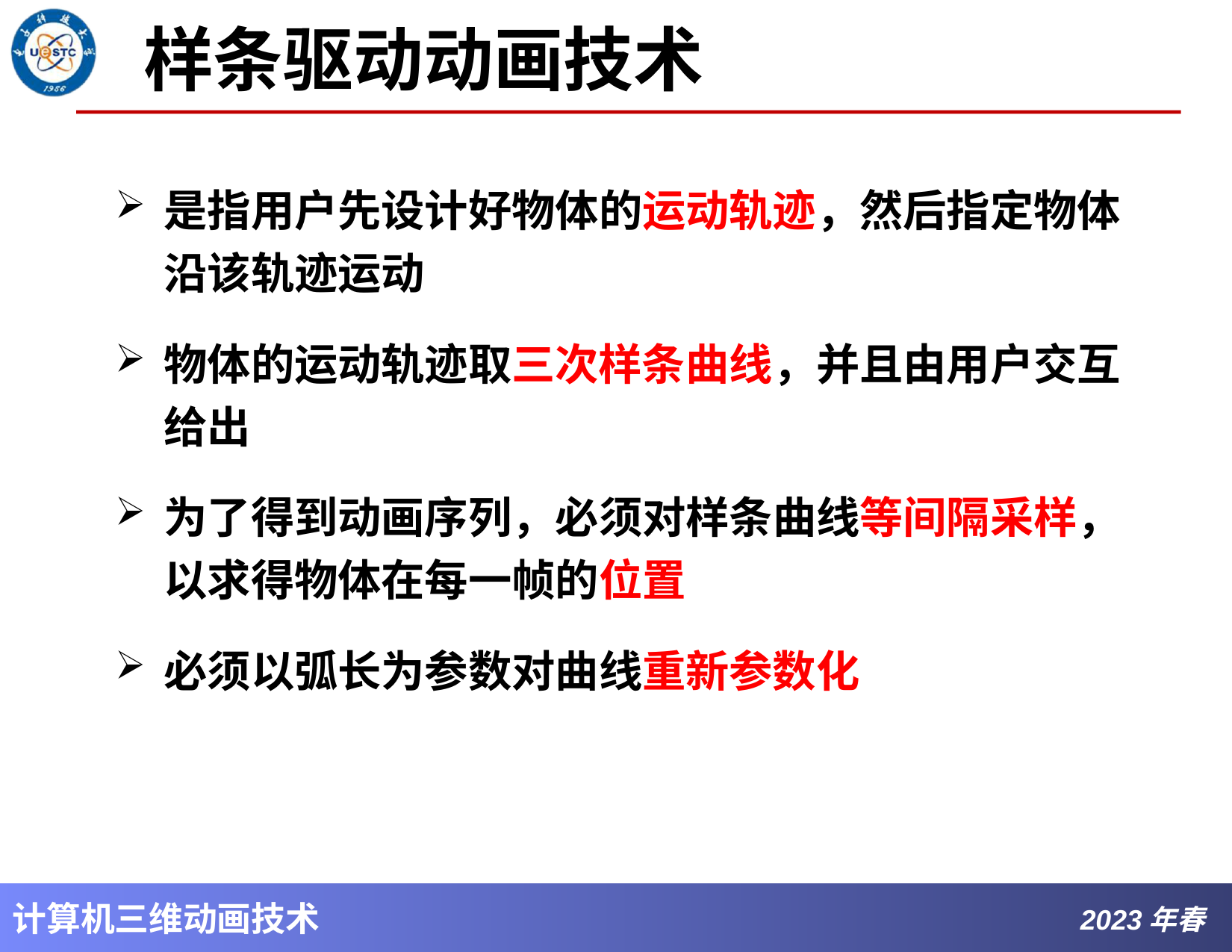

# 样条驱动动画技术
是指用户先设计好物体的运动轨迹，然后指定物体沿该轨迹运动
物体的运动轨迹取三次样条曲线，并且由用户交互给出
为了得到动画序列，必须对样条曲线等间隔采样，以求得物体在每一帧的位置
必须以弧长为参数对曲线重新参数化